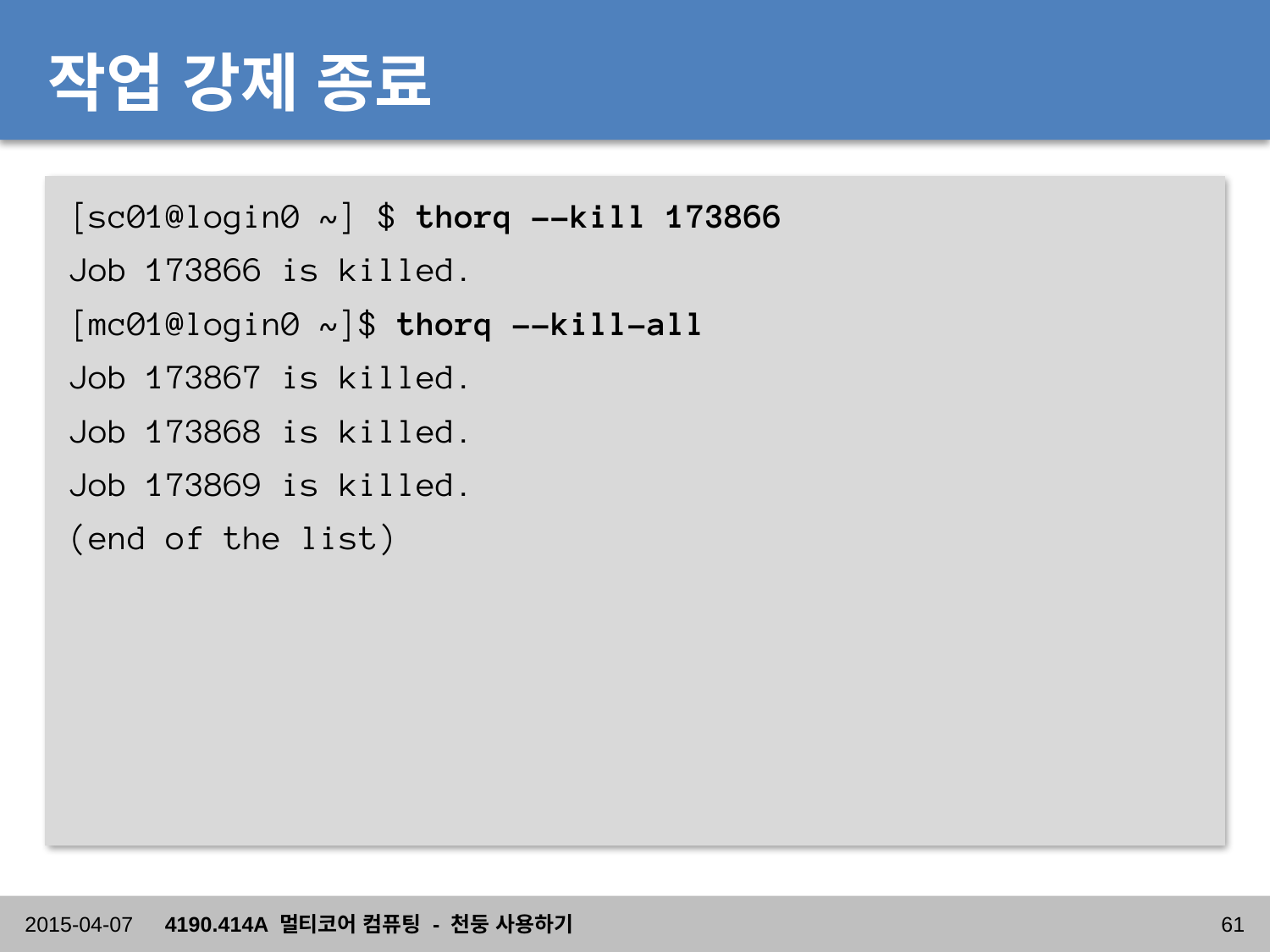

# 작업 강제 종료
[sc01@login0 ~] $ thorq --kill 173866
Job 173866 is killed.
[mc01@login0 ~]$ thorq --kill-all
Job 173867 is killed.
Job 173868 is killed.
Job 173869 is killed.
(end of the list)
2015-04-07
4190.414A 멀티코어 컴퓨팅 - 천둥 사용하기
61